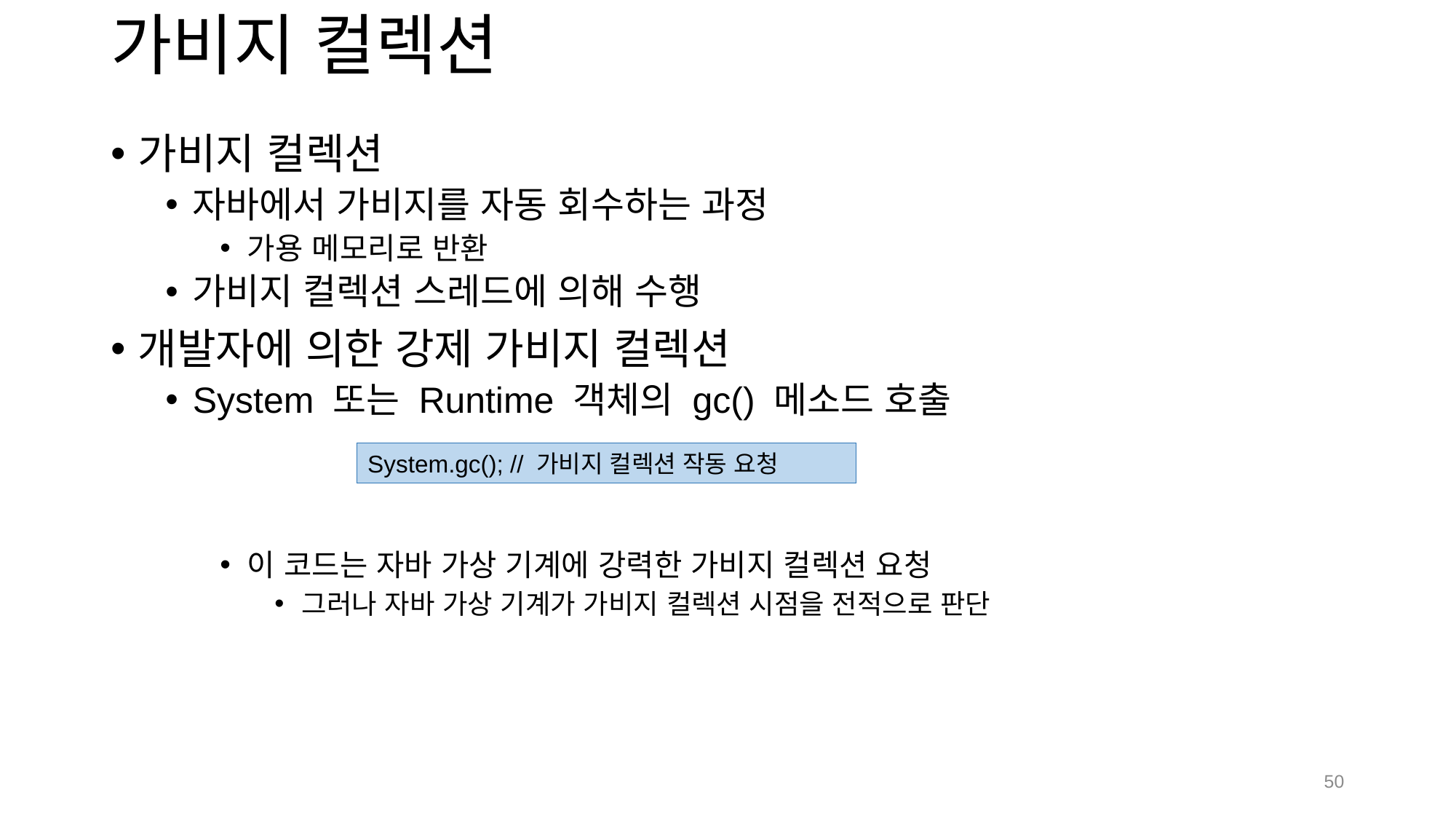

# 가비지 컬렉션
가비지 컬렉션
자바에서 가비지를 자동 회수하는 과정
가용 메모리로 반환
가비지 컬렉션 스레드에 의해 수행
개발자에 의한 강제 가비지 컬렉션
System 또는 Runtime 객체의 gc() 메소드 호출

이 코드는 자바 가상 기계에 강력한 가비지 컬렉션 요청
그러나 자바 가상 기계가 가비지 컬렉션 시점을 전적으로 판단

System.gc(); // 가비지 컬렉션 작동 요청
50